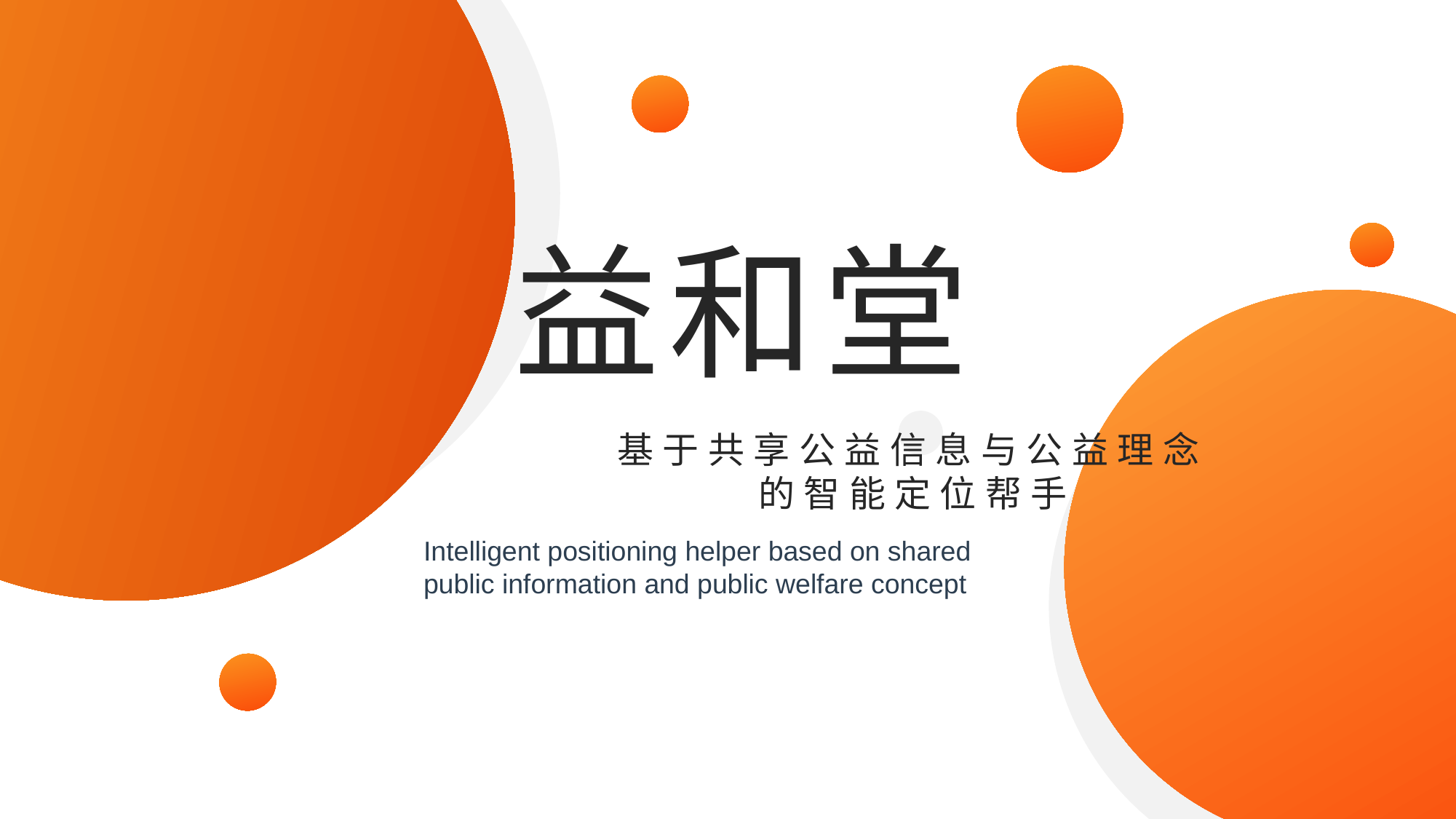

益和堂

基于共享公益信息与公益理念的智能定位帮手
Intelligent positioning helper based on shared public information and public welfare concept